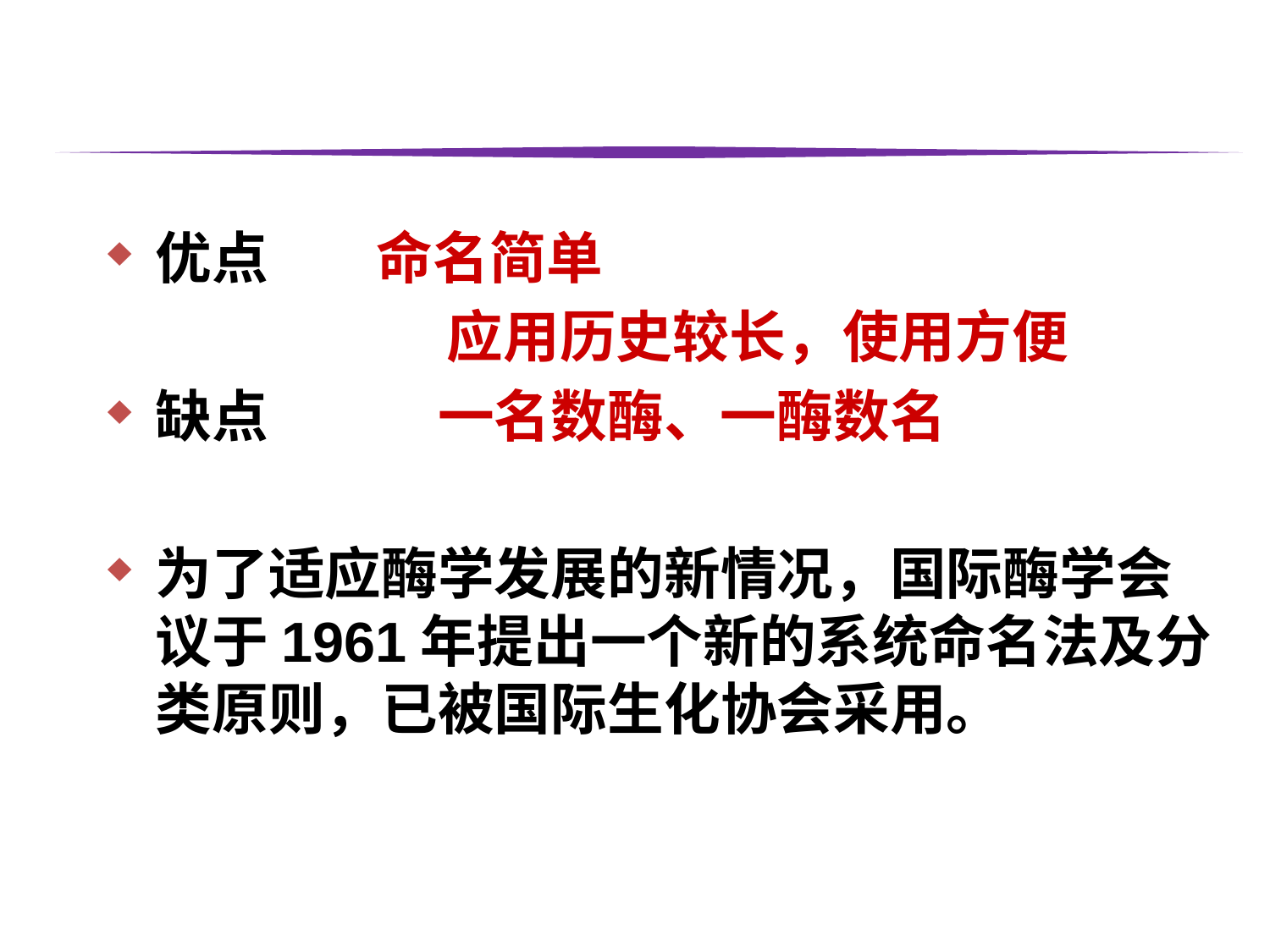

优点    　命名简单
　　　　　　应用历史较长，使用方便
缺点　　　一名数酶、一酶数名

为了适应酶学发展的新情况，国际酶学会议于1961年提出一个新的系统命名法及分类原则，已被国际生化协会采用。